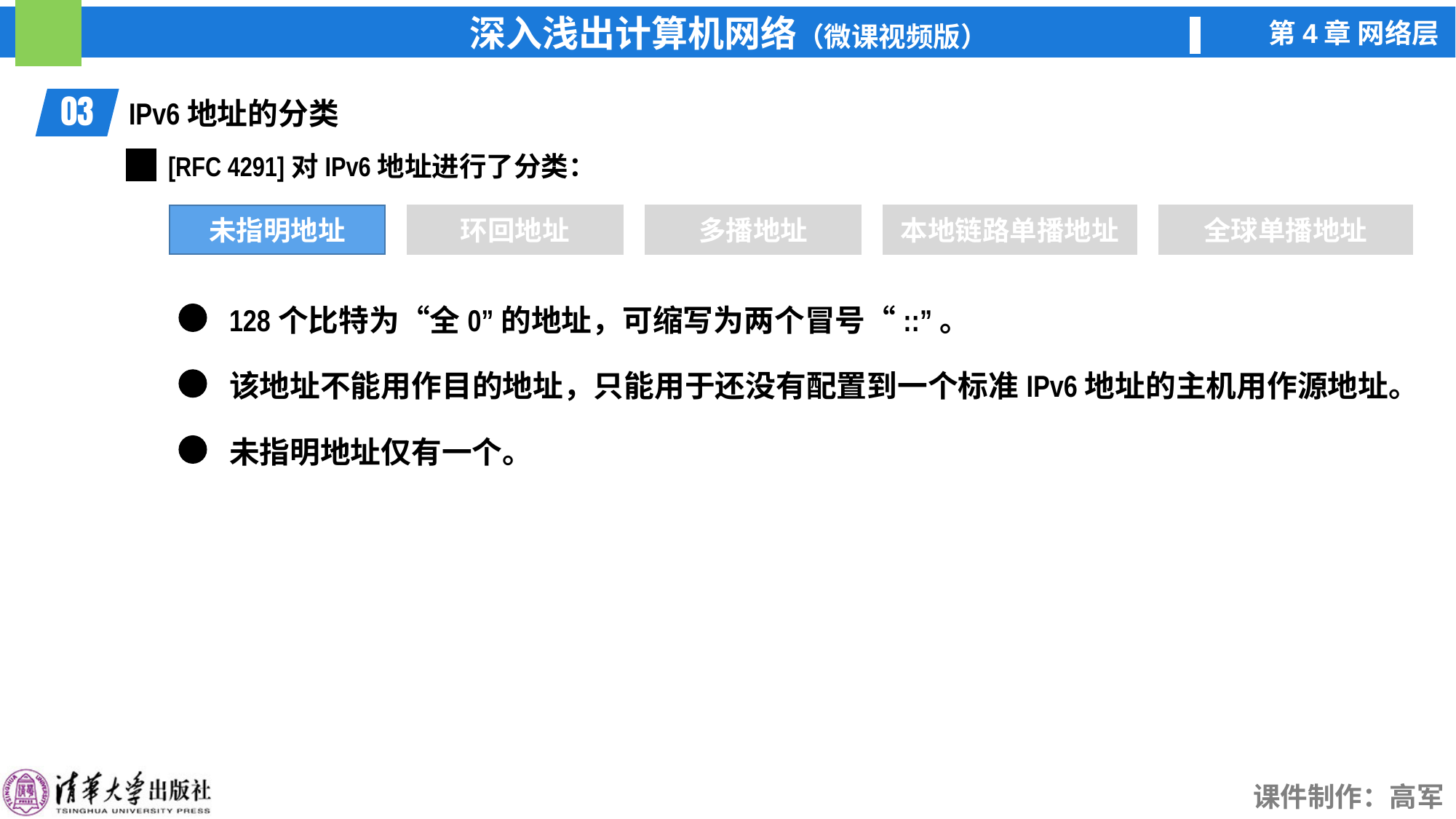

03
IPv6地址的分类
[RFC 4291]对IPv6地址进行了分类：

未指明地址
未指明地址
环回地址
多播地址
本地链路单播地址
全球单播地址
128个比特为“全0”的地址，可缩写为两个冒号“::”。

该地址不能用作目的地址，只能用于还没有配置到一个标准IPv6地址的主机用作源地址。

未指明地址仅有一个。